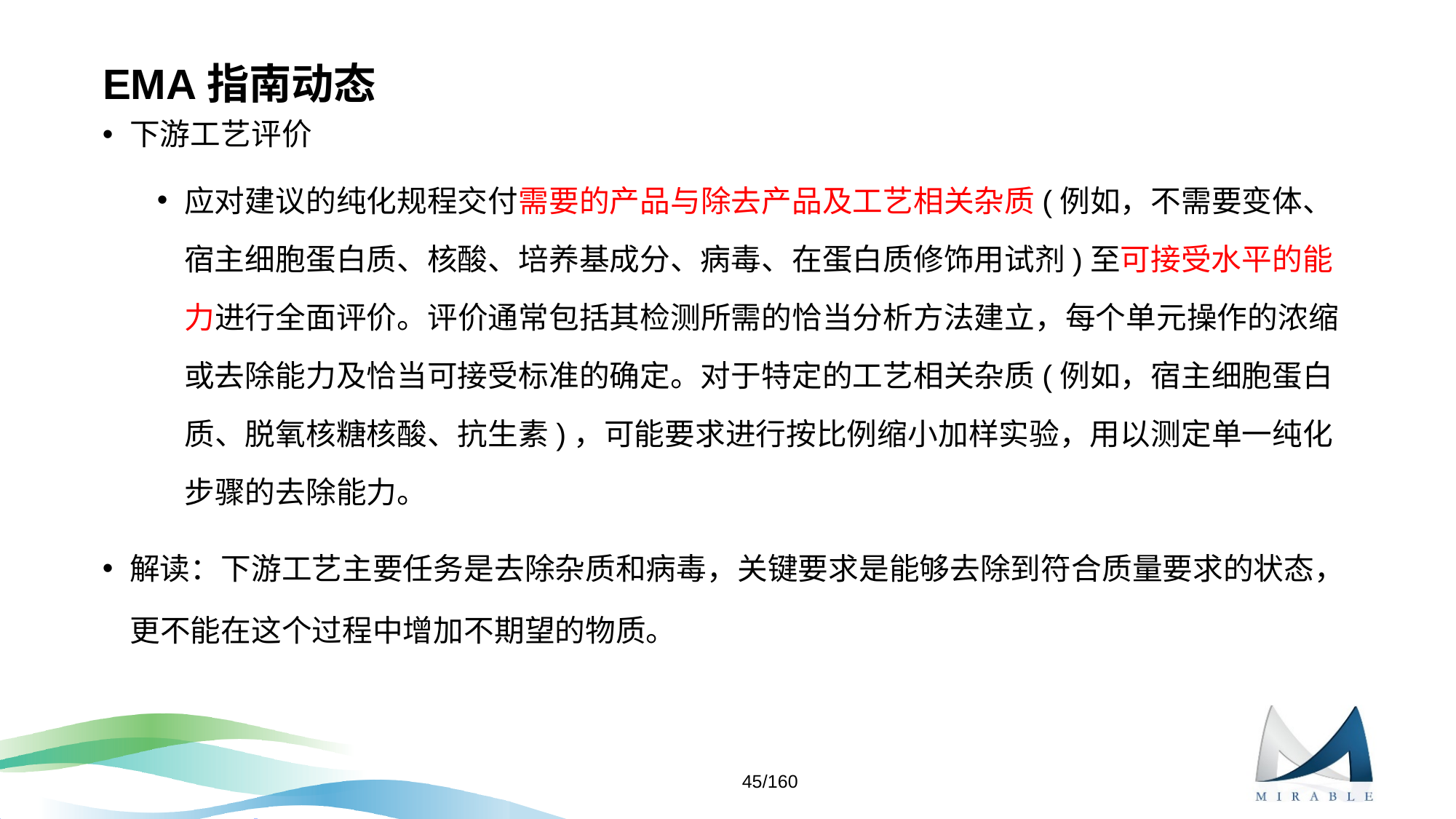

# EMA指南动态
下游工艺评价
应对建议的纯化规程交付需要的产品与除去产品及工艺相关杂质(例如，不需要变体、宿主细胞蛋白质、核酸、培养基成分、病毒、在蛋白质修饰用试剂)至可接受水平的能力进行全面评价。评价通常包括其检测所需的恰当分析方法建立，每个单元操作的浓缩或去除能力及恰当可接受标准的确定。对于特定的工艺相关杂质(例如，宿主细胞蛋白质、脱氧核糖核酸、抗生素)，可能要求进行按比例缩小加样实验，用以测定单一纯化步骤的去除能力。
解读：下游工艺主要任务是去除杂质和病毒，关键要求是能够去除到符合质量要求的状态，更不能在这个过程中增加不期望的物质。
45/160